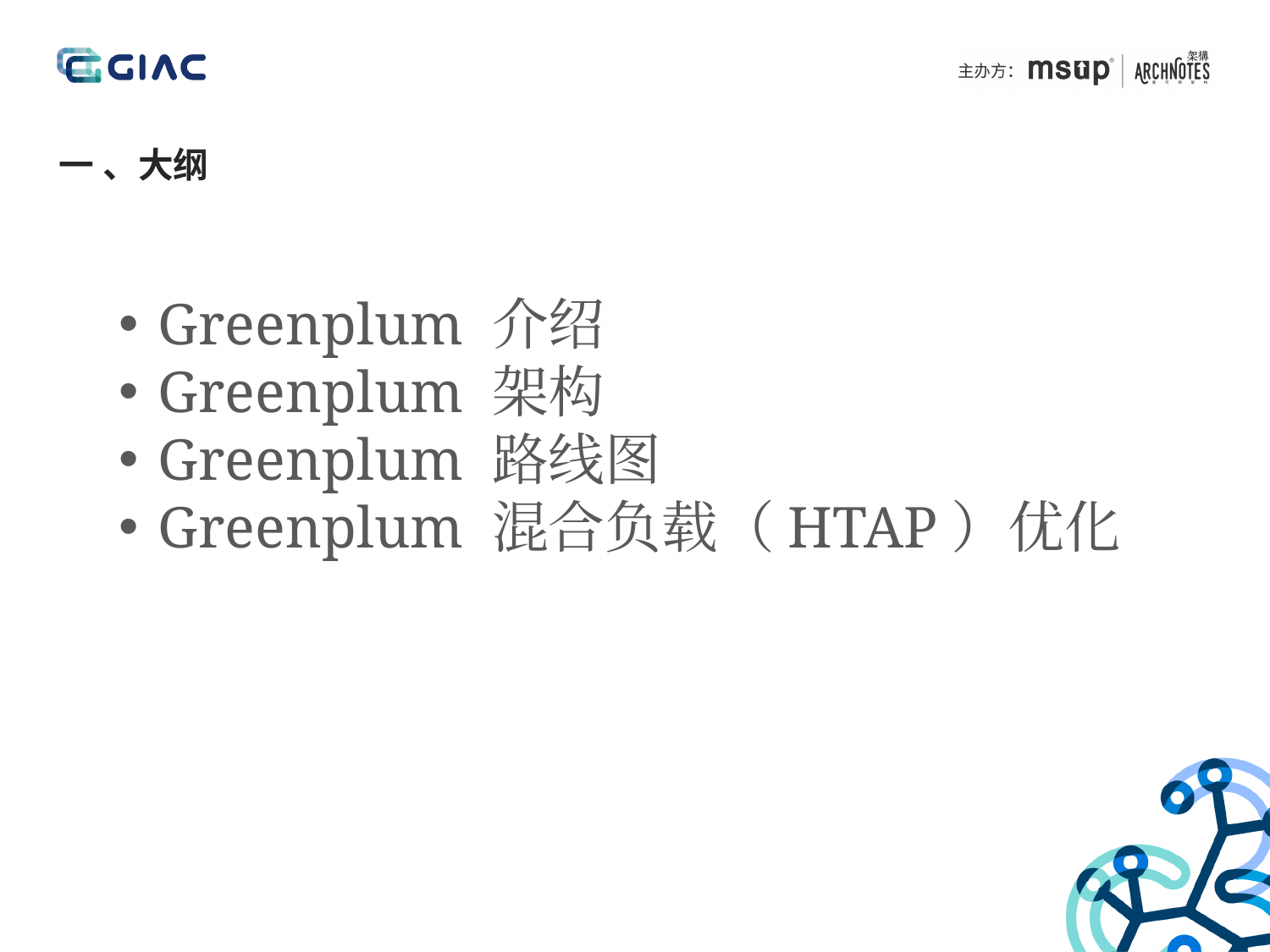

一 、大纲
Greenplum 介绍
Greenplum 架构
Greenplum 路线图
Greenplum 混合负载（HTAP）优化